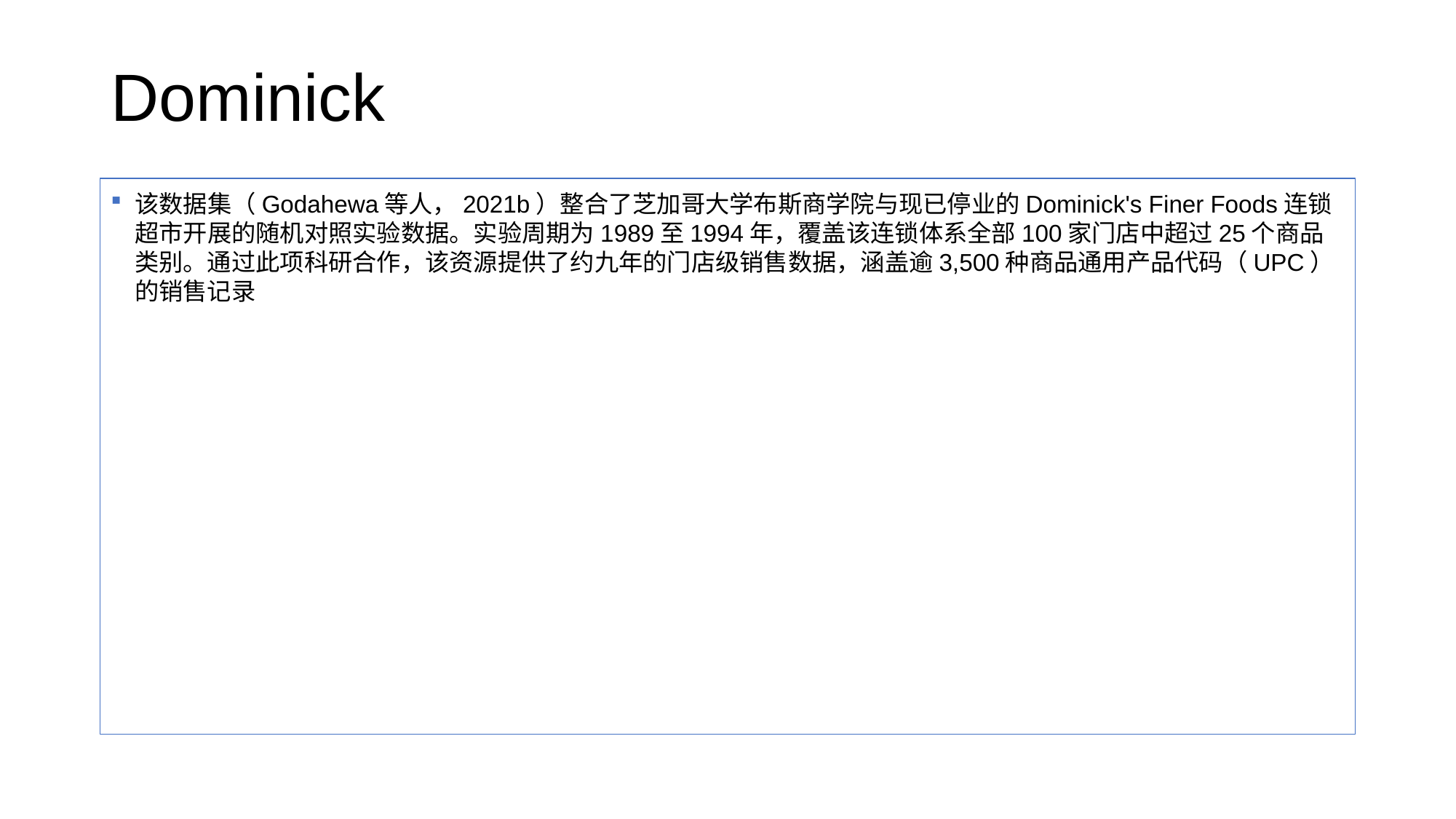

# Dominick
该数据集（Godahewa等人，2021b）整合了芝加哥大学布斯商学院与现已停业的Dominick's Finer Foods连锁超市开展的随机对照实验数据。实验周期为1989至1994年，覆盖该连锁体系全部100家门店中超过25个商品类别。通过此项科研合作，该资源提供了约九年的门店级销售数据，涵盖逾3,500种商品通用产品代码（UPC）的销售记录